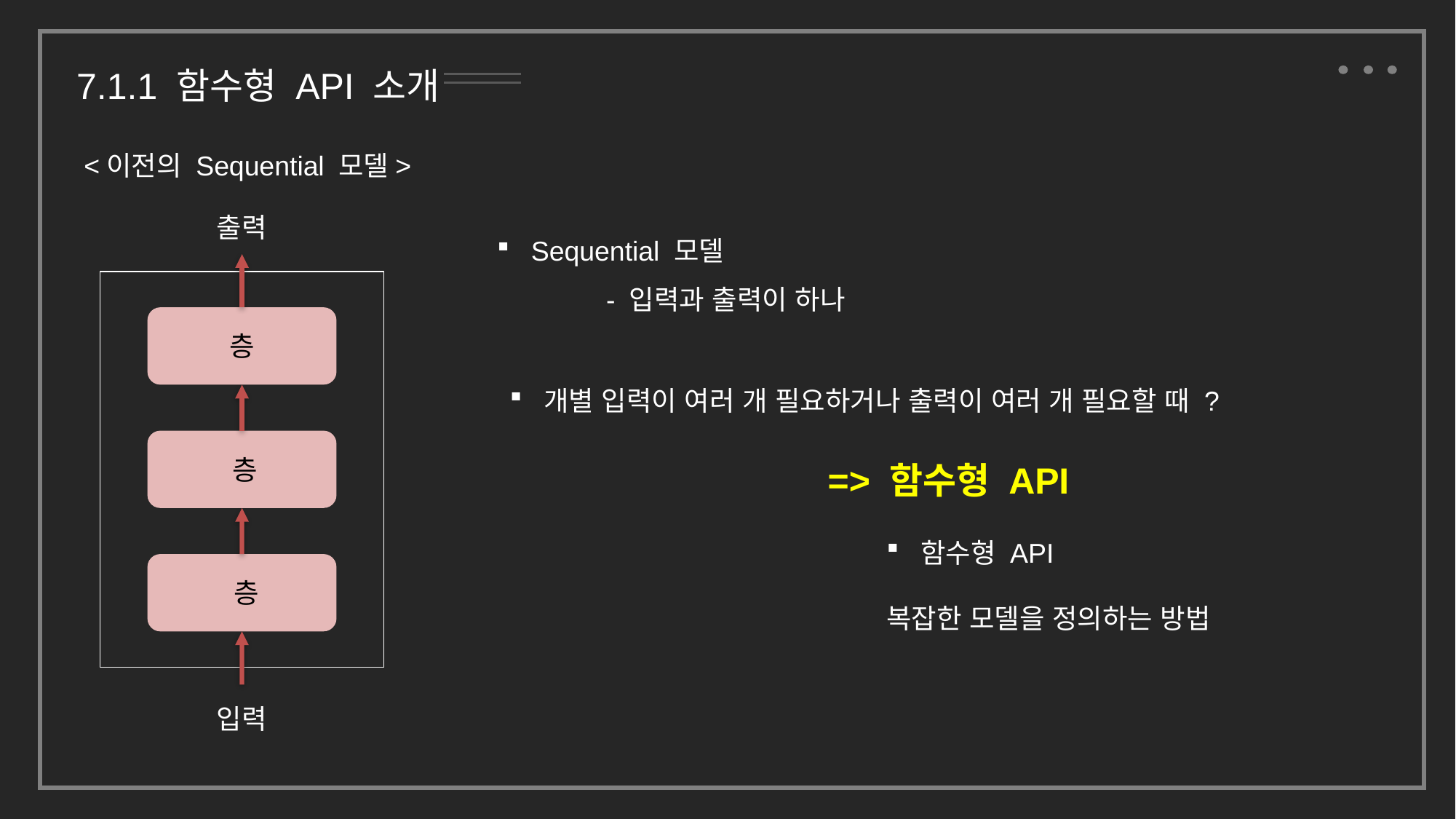

7.1.1 함수형 API 소개

<이전의 Sequential 모델>
출력
Sequential 모델
	- 입력과 출력이 하나

층
개별 입력이 여러 개 필요하거나 출력이 여러 개 필요할 때 ?

층
=> 함수형 API
함수형 API

복잡한 모델을 정의하는 방법

층
입력